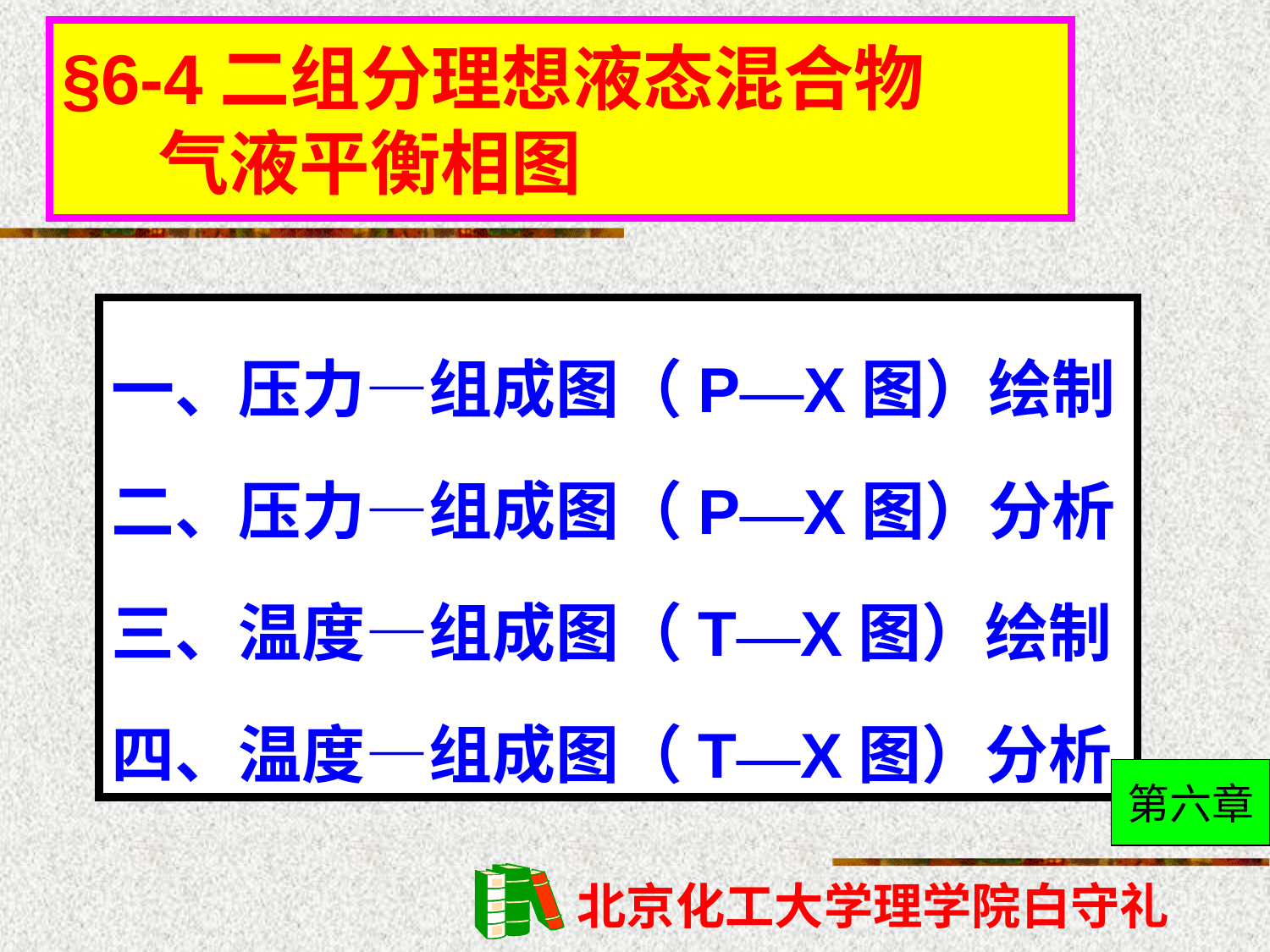

§6-4二组分理想液态混合物
      气液平衡相图
一、压力—组成图（P—X图）绘制
二、压力—组成图（P—X图）分析
三、温度—组成图（T—X图）绘制
四、温度—组成图（T—X图）分析
第六章